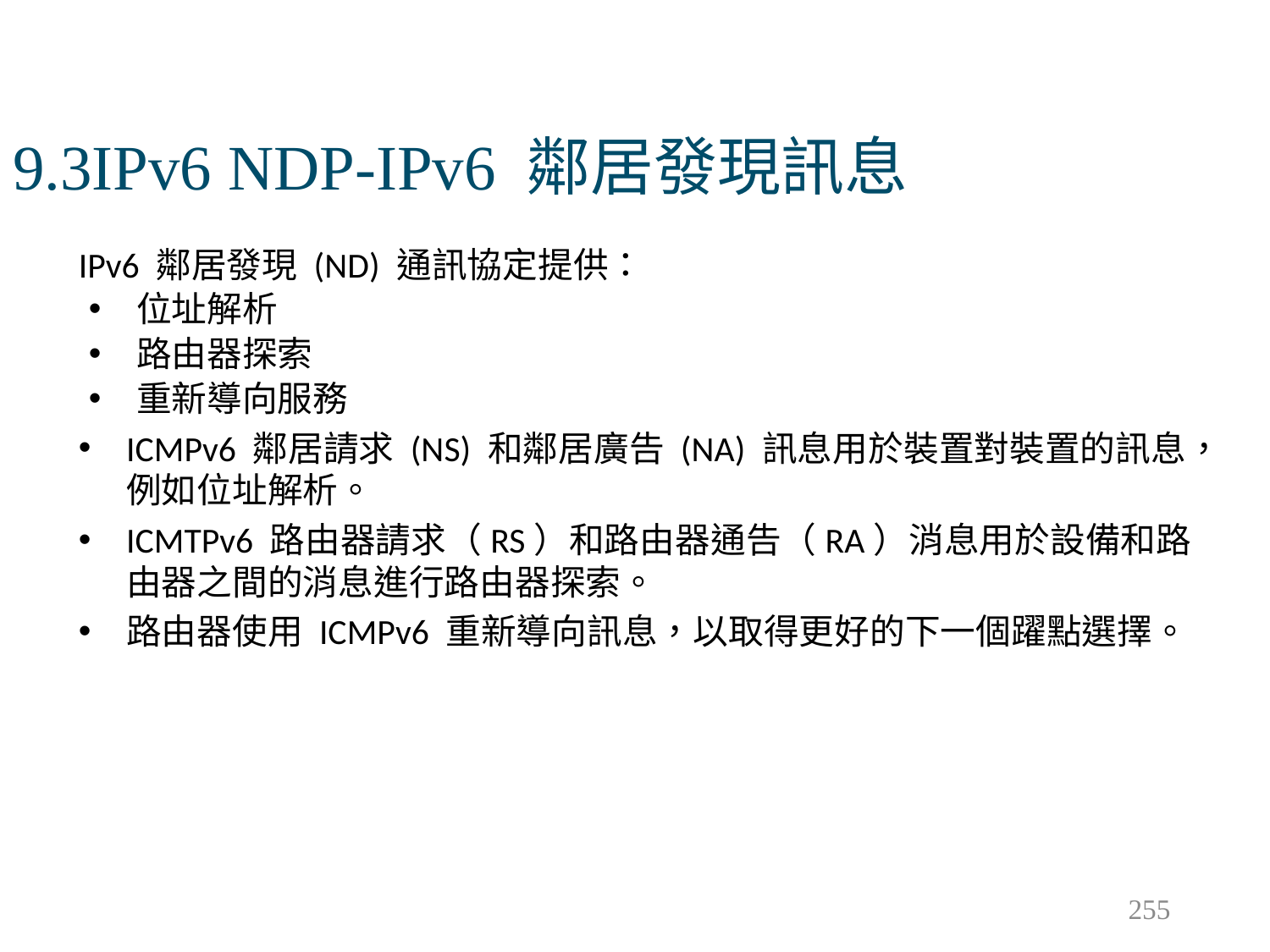

# 9.3IPv6 NDP-IPv6 鄰居發現訊息
IPv6 鄰居發現 (ND) 通訊協定提供：
位址解析
路由器探索
重新導向服務
ICMPv6 鄰居請求 (NS) 和鄰居廣告 (NA) 訊息用於裝置對裝置的訊息，例如位址解析。
ICMTPv6 路由器請求（RS）和路由器通告（RA）消息用於設備和路由器之間的消息進行路由器探索。
路由器使用 ICMPv6 重新導向訊息，以取得更好的下一個躍點選擇。
255